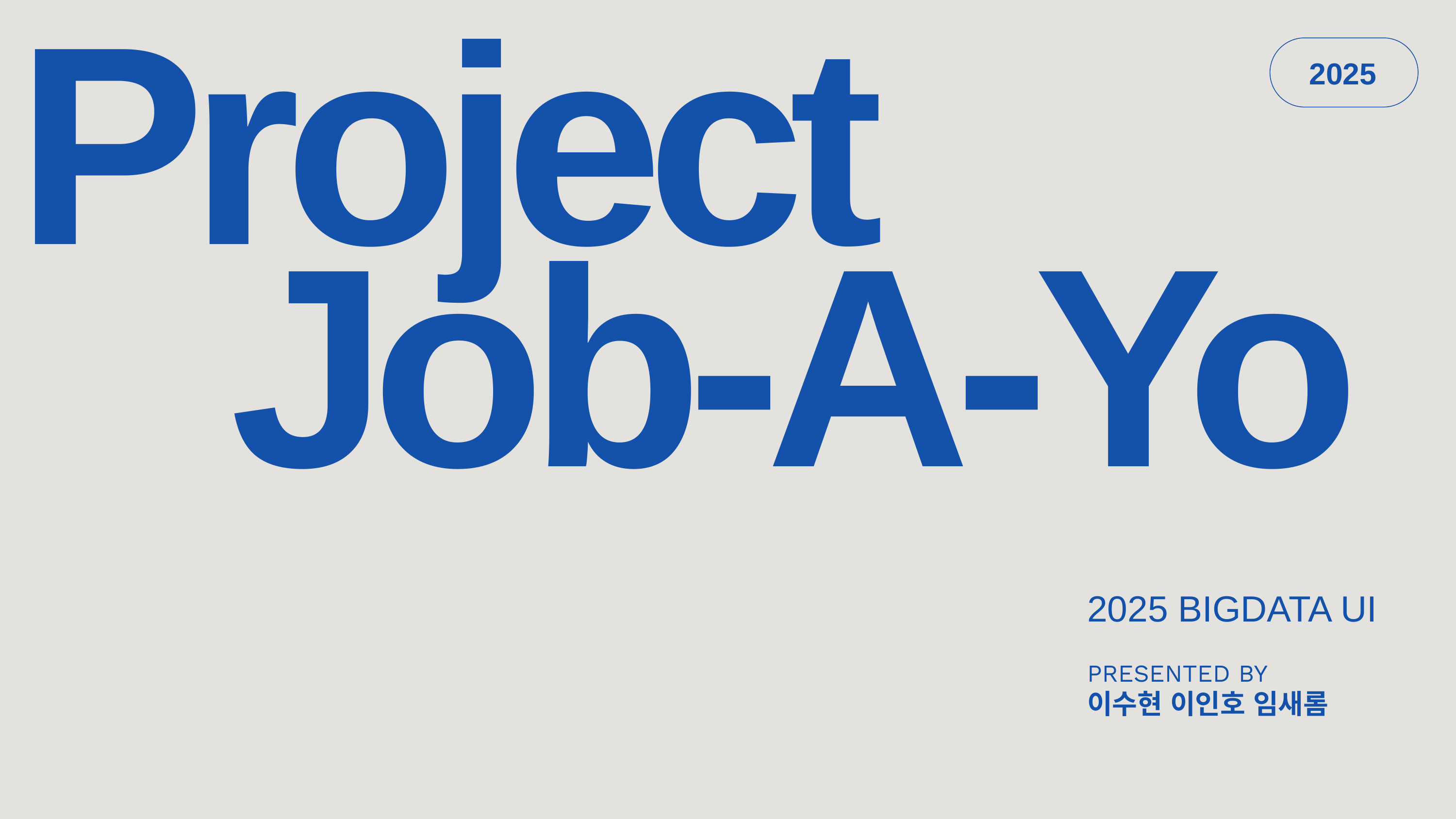

Project
2025
Job-A-Yo
2025 BIGDATA UI
PRESENTED BY
이수현 이인호 임새롬